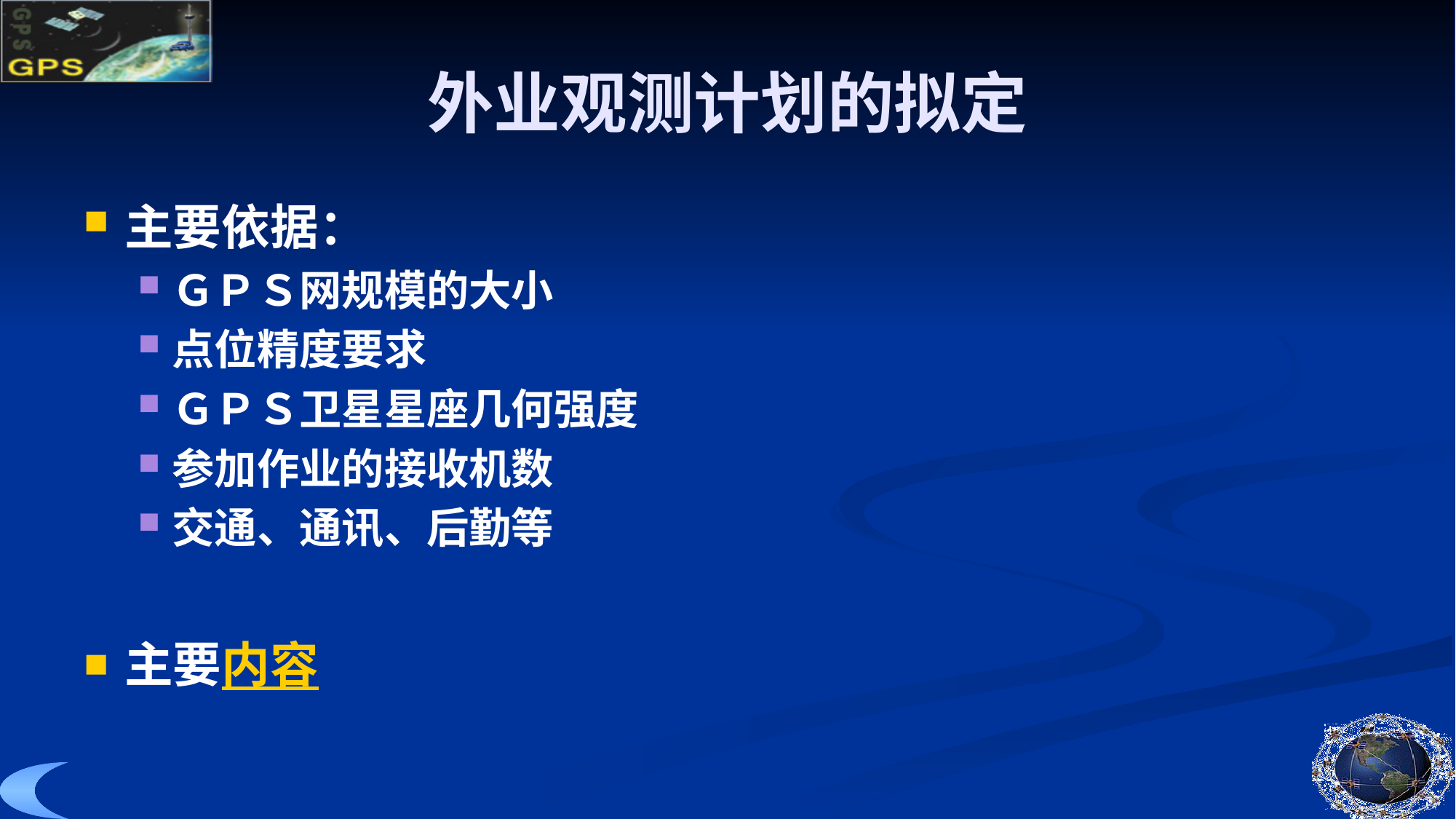

# 外业观测计划的拟定
主要依据：
ＧＰＳ网规模的大小
点位精度要求
ＧＰＳ卫星星座几何强度
参加作业的接收机数
交通、通讯、后勤等

主要内容